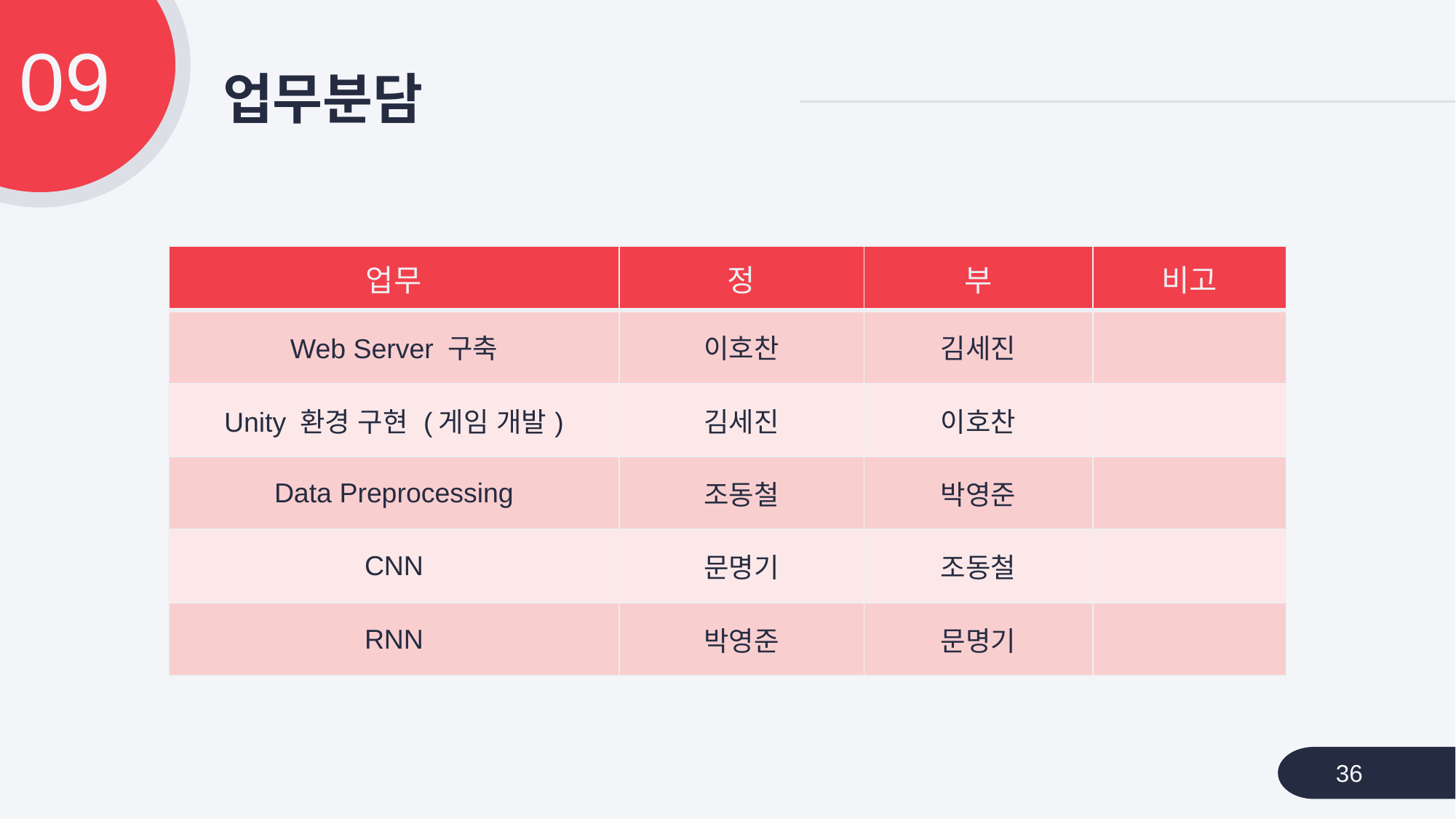

09
# 업무분담
| 업무 | 정 | 부 | 비고 |
| --- | --- | --- | --- |
| Web Server 구축 | 이호찬 | 김세진 |  |
| Unity 환경 구현 (게임 개발) | 김세진 | 이호찬 |  |
| Data Preprocessing | 조동철 | 박영준 |  |
| CNN | 문명기 | 조동철 |  |
| RNN | 박영준 | 문명기 |  |
36